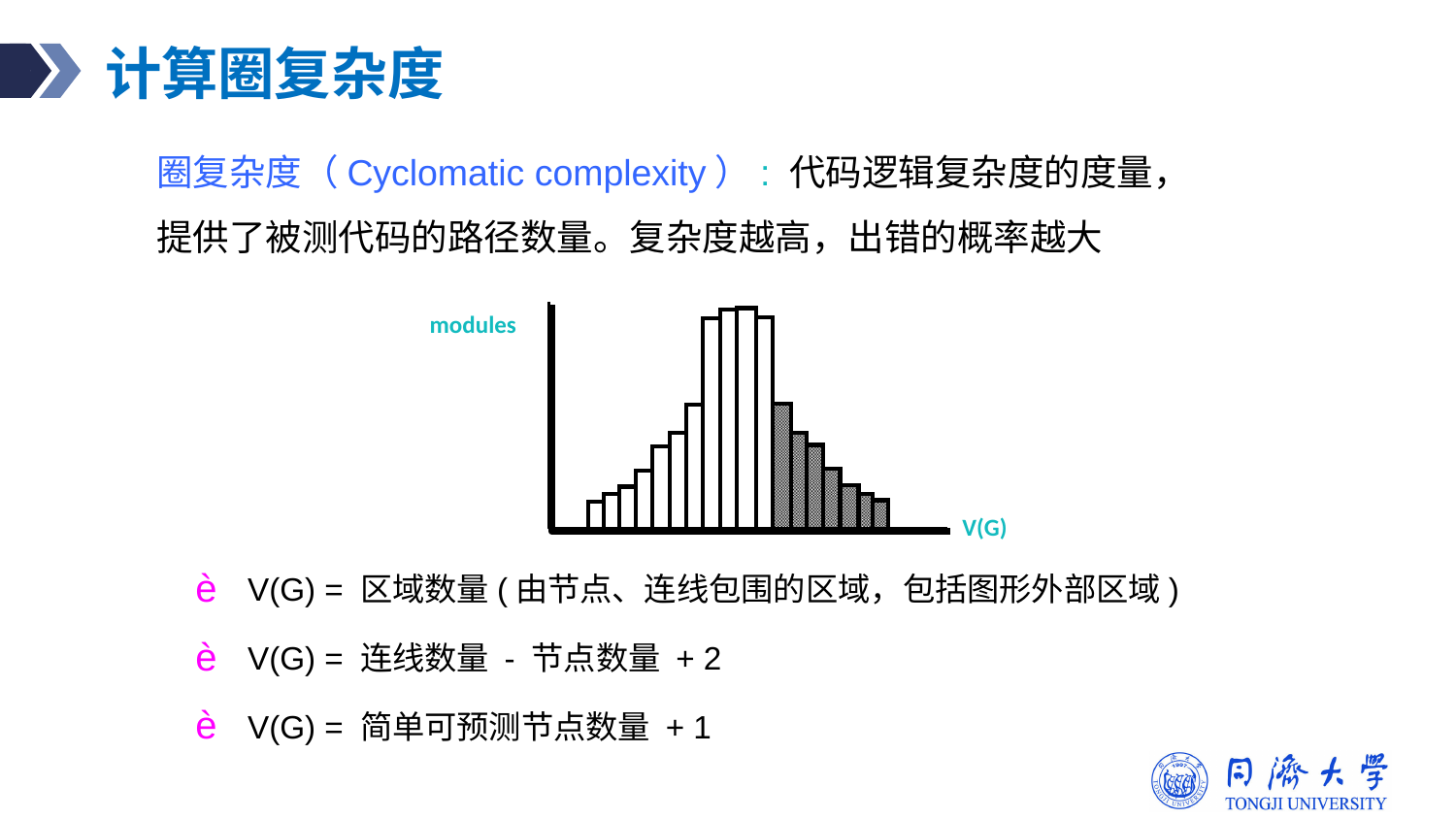

# 计算圈复杂度
圈复杂度（Cyclomatic complexity）: 代码逻辑复杂度的度量，提供了被测代码的路径数量。复杂度越高，出错的概率越大

modules

V(G)

  V(G) = 区域数量(由节点、连线包围的区域，包括图形外部区域)
  V(G) = 连线数量 - 节点数量 + 2
  V(G) = 简单可预测节点数量 + 1